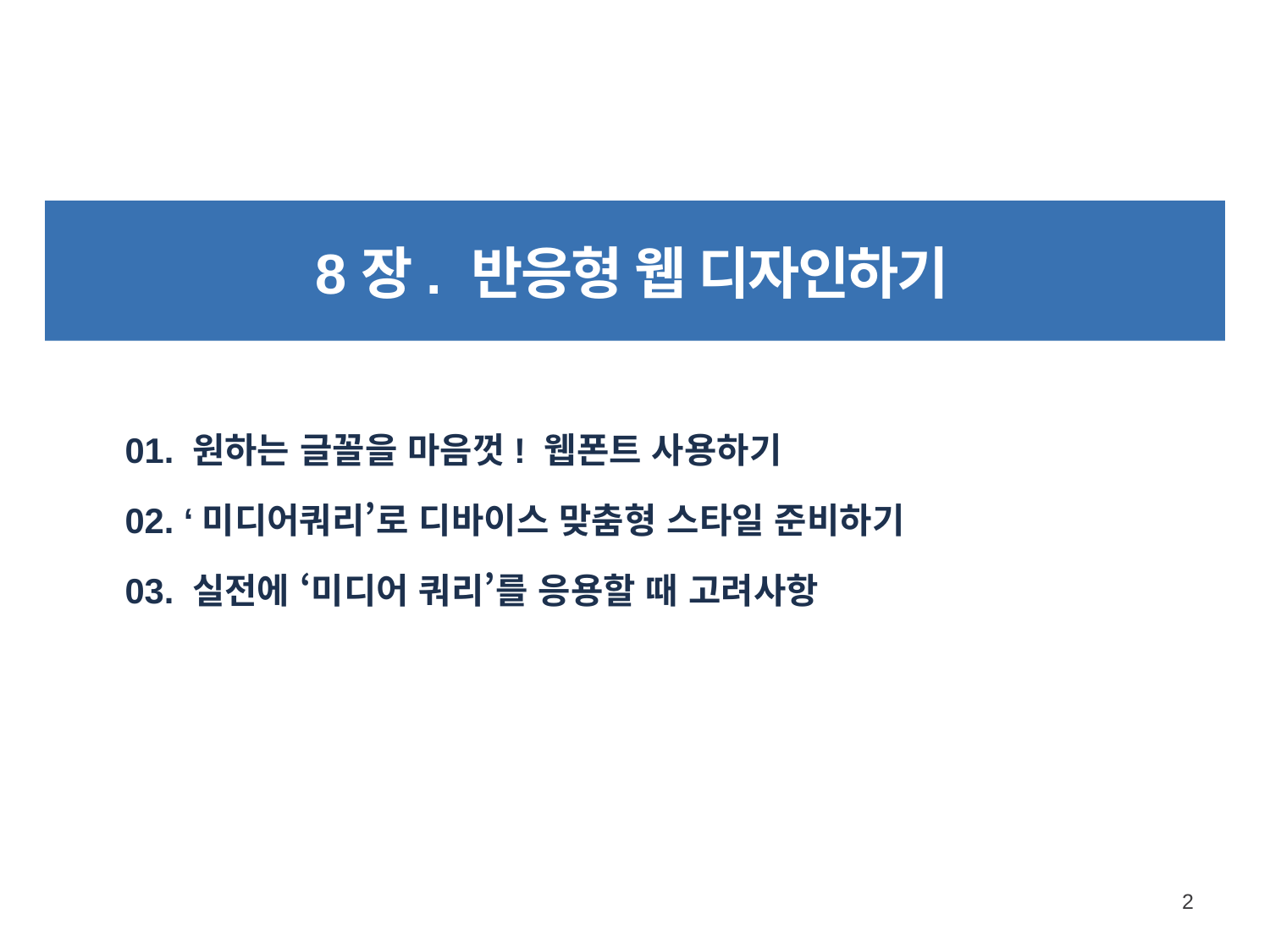

# 8장. 반응형 웹 디자인하기
01. 원하는 글꼴을 마음껏! 웹폰트 사용하기
02. ‘미디어쿼리’로 디바이스 맞춤형 스타일 준비하기
03. 실전에 ‘미디어 쿼리’를 응용할 때 고려사항
2